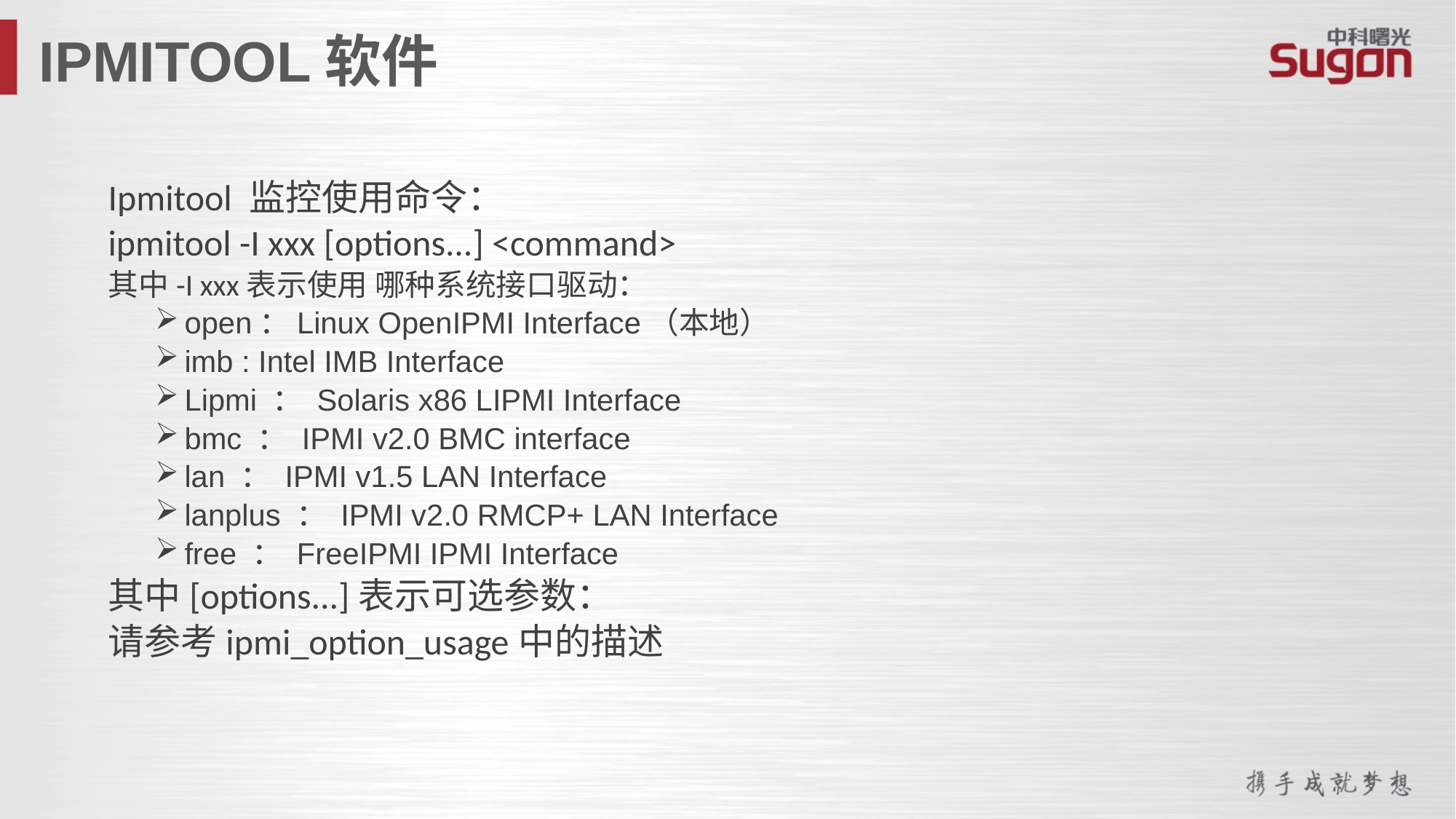

IPMITOOL软件
Ipmitool 监控使用命令：
ipmitool -I xxx [options...] <command>
其中-I xxx表示使用 哪种系统接口驱动：
open：Linux OpenIPMI Interface（本地）
imb : Intel IMB Interface
Lipmi ： Solaris x86 LIPMI Interface
bmc ： IPMI v2.0 BMC interface
lan ： IPMI v1.5 LAN Interface
lanplus ： IPMI v2.0 RMCP+ LAN Interface
free ： FreeIPMI IPMI Interface
其中[options...]表示可选参数：
请参考ipmi_option_usage中的描述